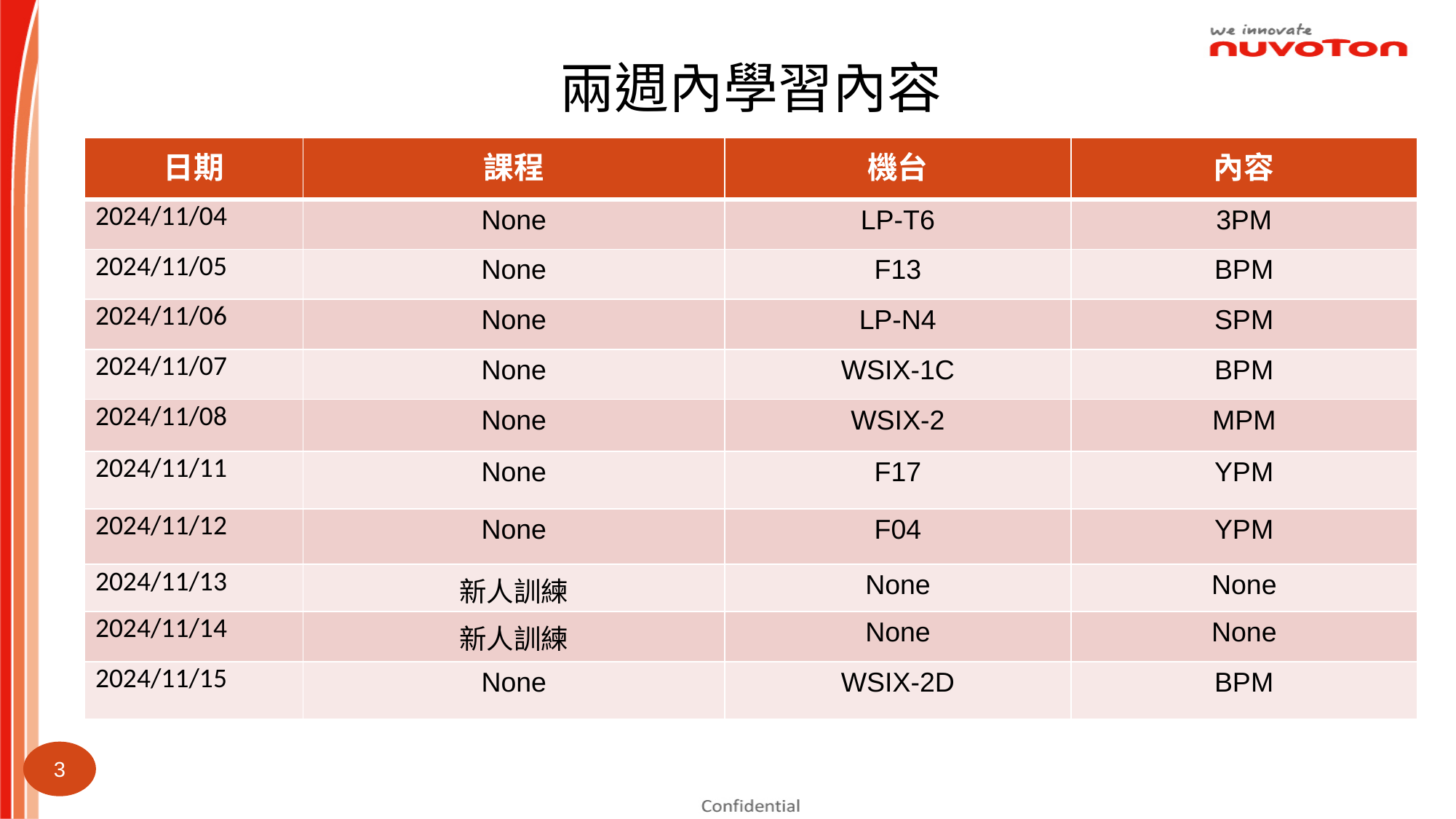

兩週內學習內容
| 日期 | 課程 | 機台 | 內容 |
| --- | --- | --- | --- |
| 2024/11/04 | None | LP-T6 | 3PM |
| 2024/11/05 | None | ​F13 | BPM |
| 2024/11/06 | None | LP-N4 | SPM |
| 2024/11/07 | None | WSIX-1C | BPM |
| 2024/11/08 | None | WSIX-2 | MPM |
| 2024/11/11 | None | F17 | YPM |
| 2024/11/12 | None | F04 | YPM |
| 2024/11/13 | 新人訓練 | None | None |
| 2024/11/14 | 新人訓練 | None | None |
| 2024/11/15 | None | WSIX-2D | BPM |
2024.06.03 ~ 2024.06.14
3